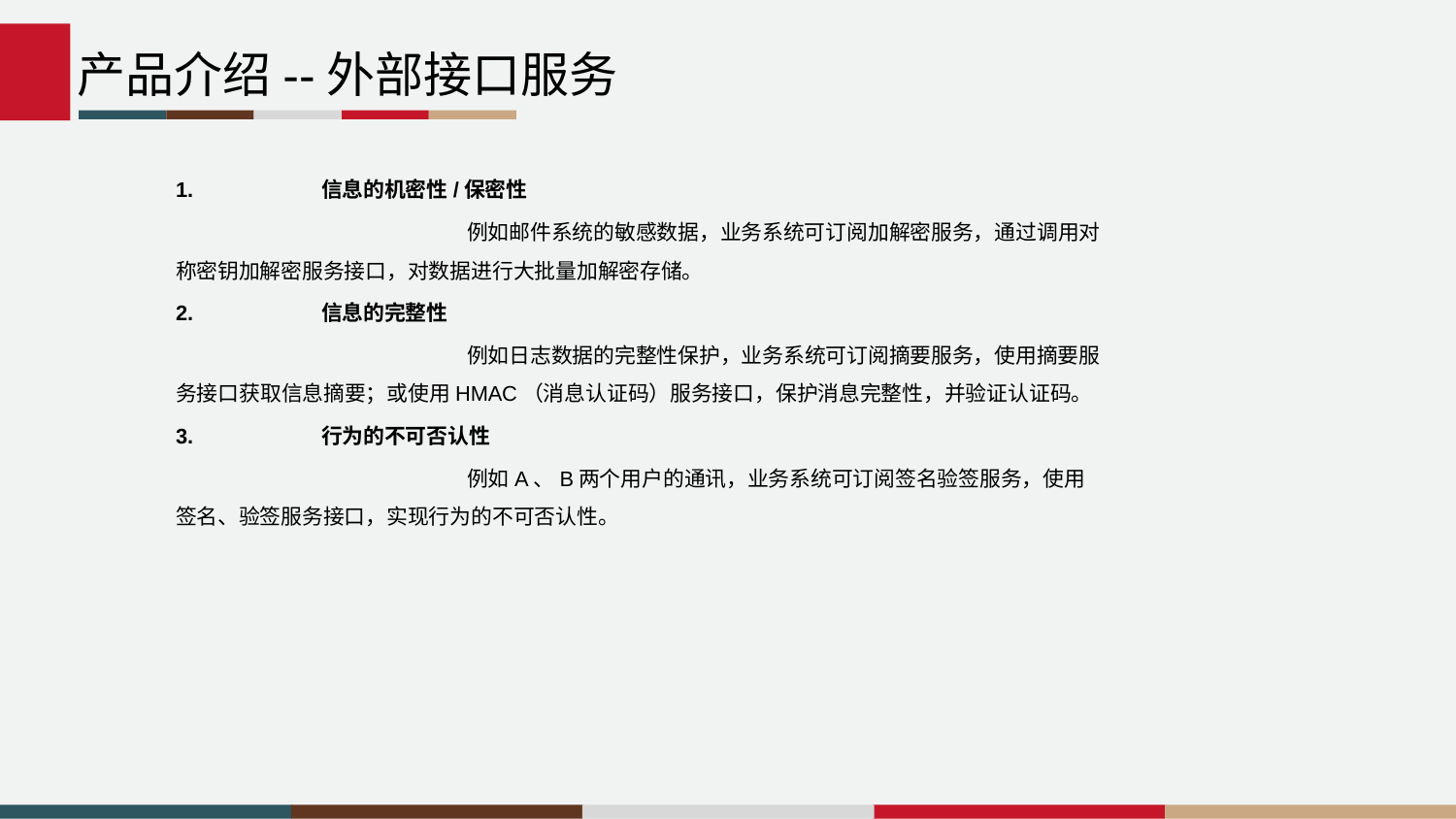

产品介绍--外部接口服务

1.	信息的机密性/保密性
		例如邮件系统的敏感数据，业务系统可订阅加解密服务，通过调用对称密钥加解密服务接口，对数据进行大批量加解密存储。
2.	信息的完整性
		例如日志数据的完整性保护，业务系统可订阅摘要服务，使用摘要服务接口获取信息摘要；或使用HMAC（消息认证码）服务接口，保护消息完整性，并验证认证码。
3.	行为的不可否认性
		例如A、B两个用户的通讯，业务系统可订阅签名验签服务，使用签名、验签服务接口，实现行为的不可否认性。